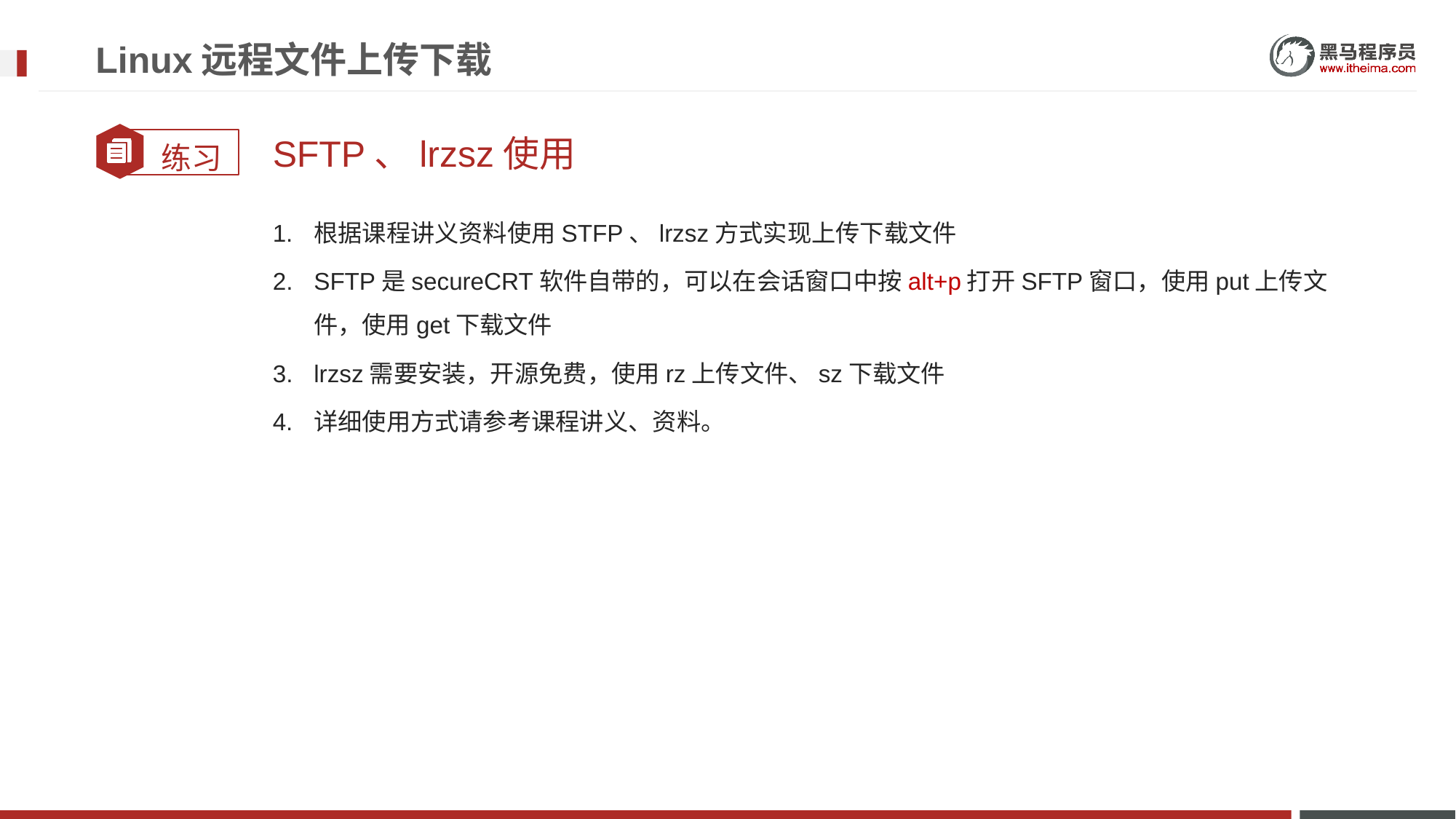

# Linux远程文件上传下载
SFTP、lrzsz使用
根据课程讲义资料使用STFP、lrzsz方式实现上传下载文件
SFTP是secureCRT软件自带的，可以在会话窗口中按alt+p打开SFTP窗口，使用put上传文件，使用get下载文件
lrzsz需要安装，开源免费，使用rz上传文件、sz下载文件
详细使用方式请参考课程讲义、资料。